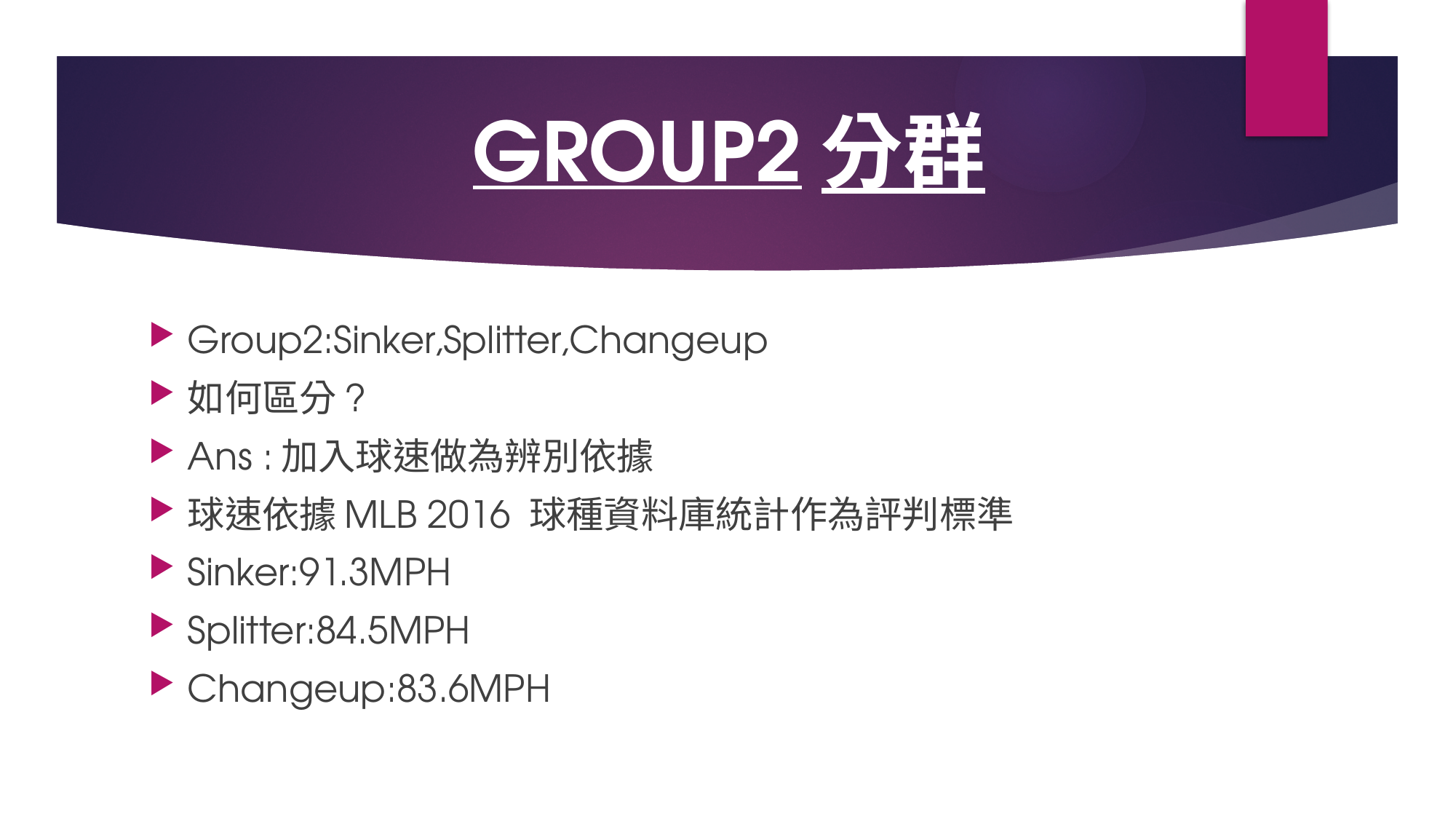

# Group2分群
Group2:Sinker,Splitter,Changeup
如何區分?
Ans :加入球速做為辨別依據
球速依據MLB 2016 球種資料庫統計作為評判標準
Sinker:91.3MPH
Splitter:84.5MPH
Changeup:83.6MPH